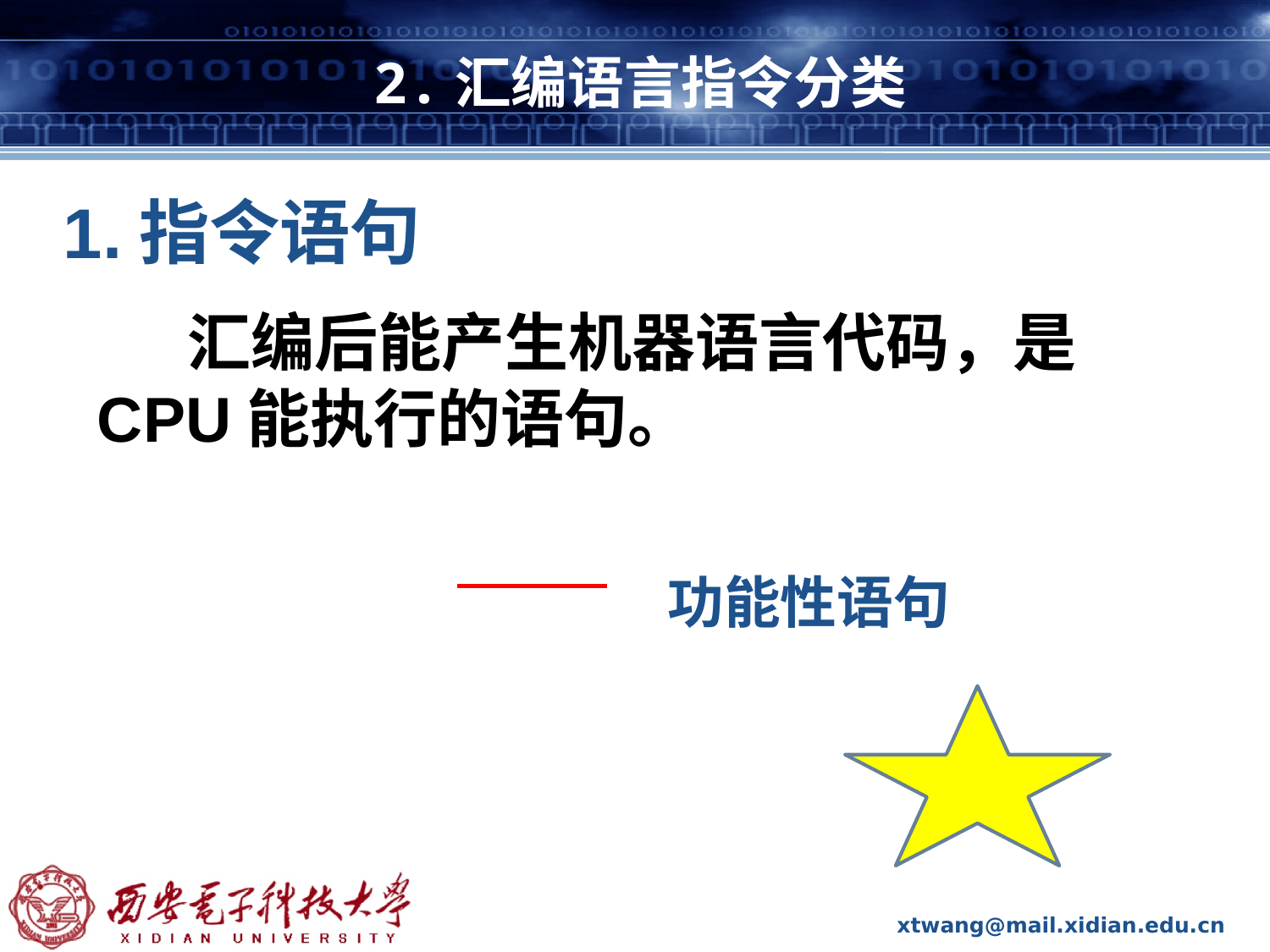

# 2.汇编语言指令分类
1.指令语句
       汇编后能产生机器语言代码，是CPU能执行的语句。
功能性语句